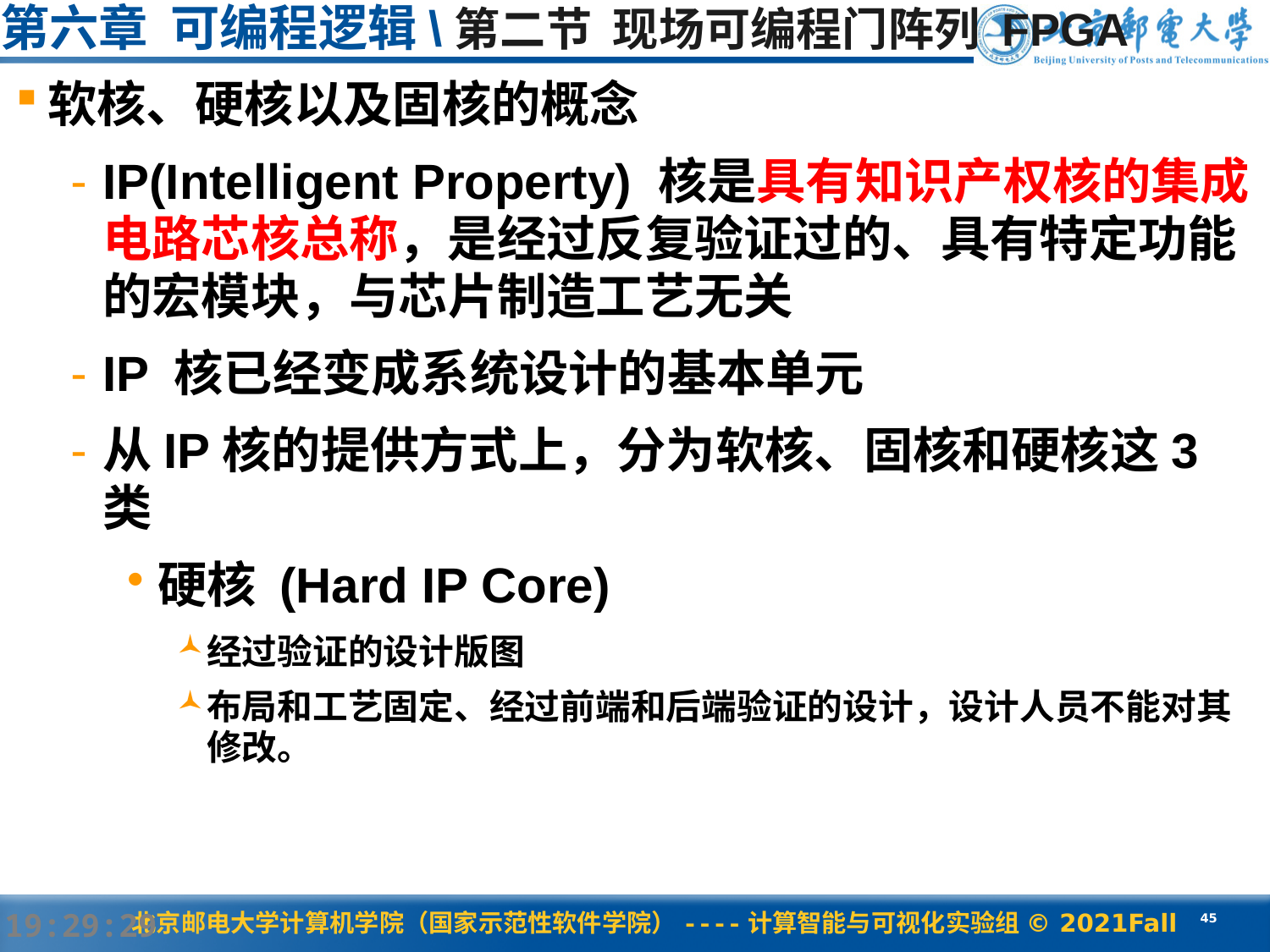

# 第六章  可编程逻辑\第二节  现场可编程门阵列 FPGA
软核、硬核以及固核的概念
IP(Intelligent Property) 核是具有知识产权核的集成电路芯核总称，是经过反复验证过的、具有特定功能的宏模块，与芯片制造工艺无关
IP 核已经变成系统设计的基本单元
从IP核的提供方式上，分为软核、固核和硬核这3类
硬核 (Hard IP Core)
经过验证的设计版图
布局和工艺固定、经过前端和后端验证的设计，设计人员不能对其修改。